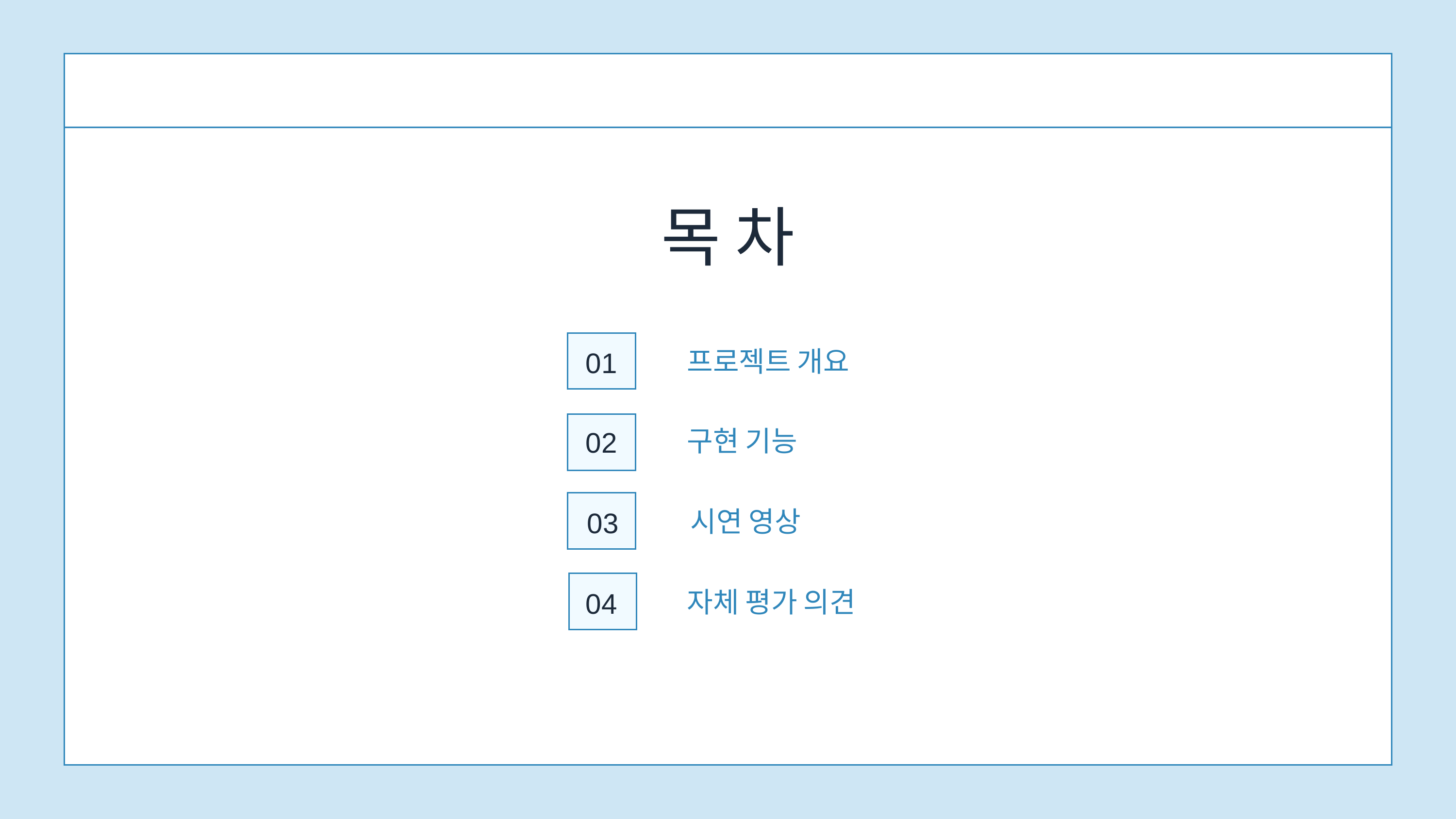

목 차

프로젝트 개요
01

구현 기능
02

시연 영상
03

자체 평가 의견
04